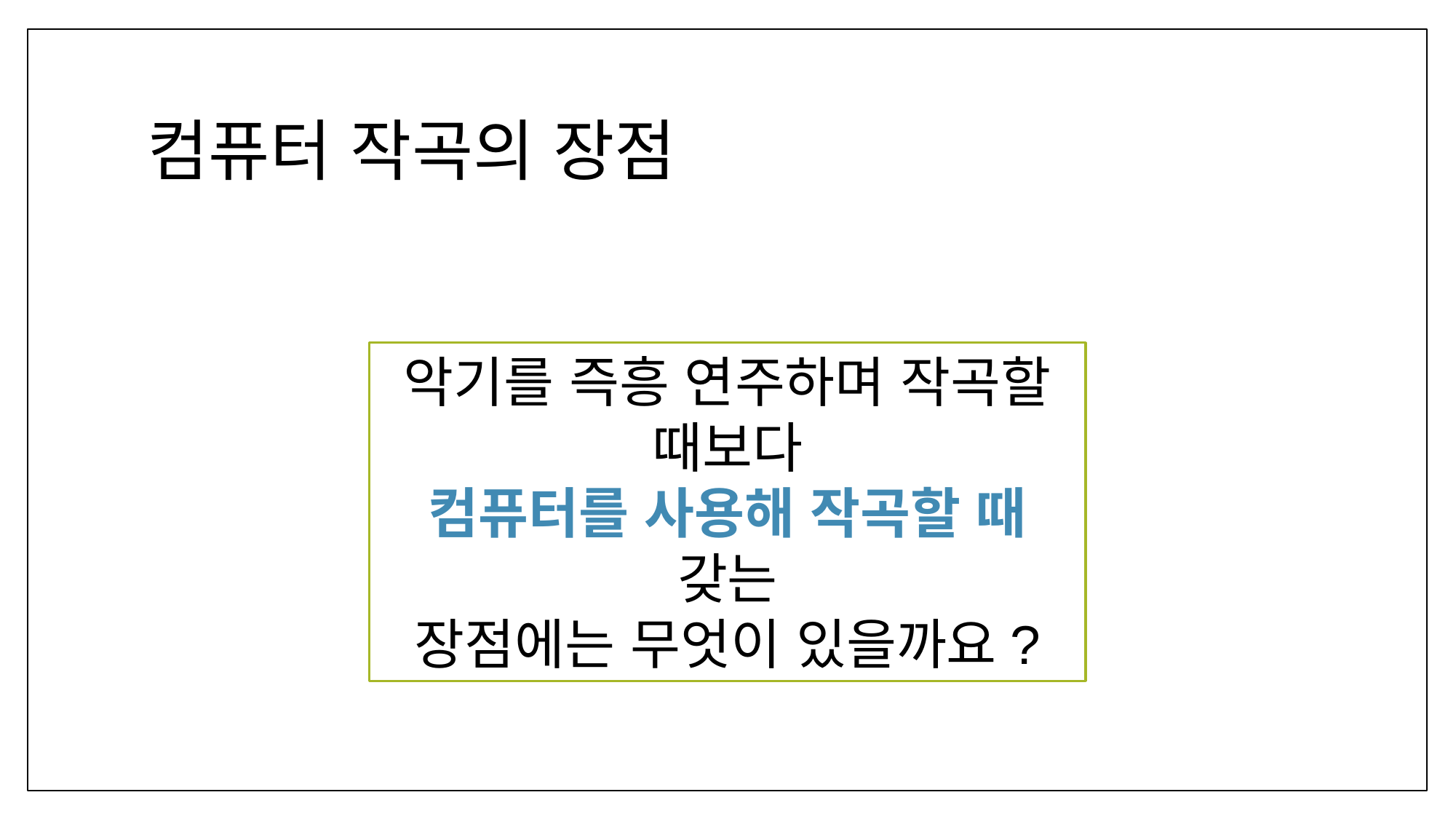

# 컴퓨터 작곡의 장점
악기를 즉흥 연주하며 작곡할 때보다
컴퓨터를 사용해 작곡할 때 갖는
장점에는 무엇이 있을까요?